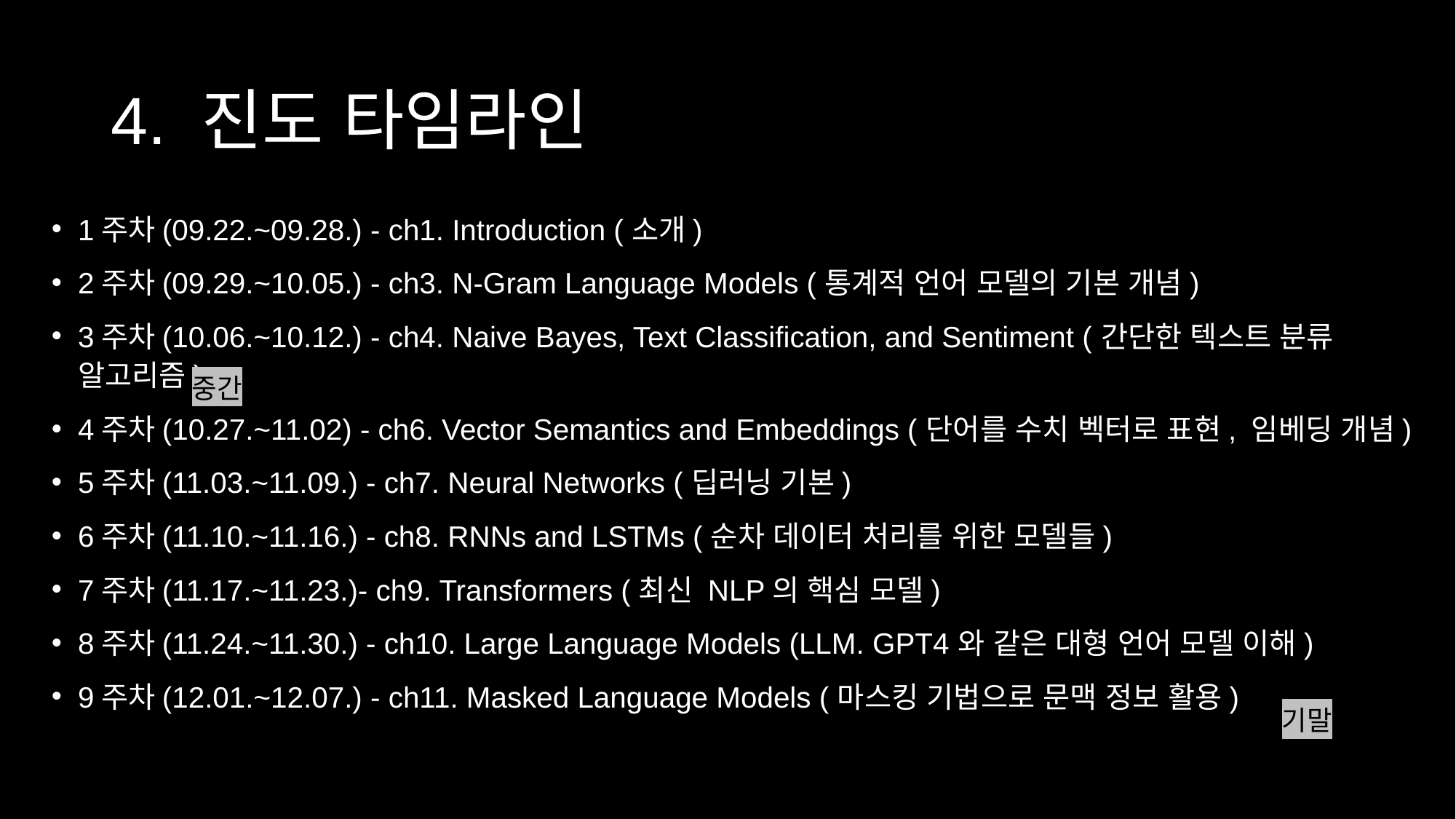

# 4. 진도 타임라인
1주차(09.22.~09.28.) - ch1. Introduction (소개)
2주차(09.29.~10.05.) - ch3. N-Gram Language Models (통계적 언어 모델의 기본 개념)
3주차(10.06.~10.12.) - ch4. Naive Bayes, Text Classification, and Sentiment (간단한 텍스트 분류 알고리즘)
4주차(10.27.~11.02) - ch6. Vector Semantics and Embeddings (단어를 수치 벡터로 표현, 임베딩 개념)
5주차(11.03.~11.09.) - ch7. Neural Networks (딥러닝 기본)
6주차(11.10.~11.16.) - ch8. RNNs and LSTMs (순차 데이터 처리를 위한 모델들)
7주차(11.17.~11.23.)- ch9. Transformers (최신 NLP의 핵심 모델)
8주차(11.24.~11.30.) - ch10. Large Language Models (LLM. GPT4와 같은 대형 언어 모델 이해)
9주차(12.01.~12.07.) - ch11. Masked Language Models (마스킹 기법으로 문맥 정보 활용)

중간
기말